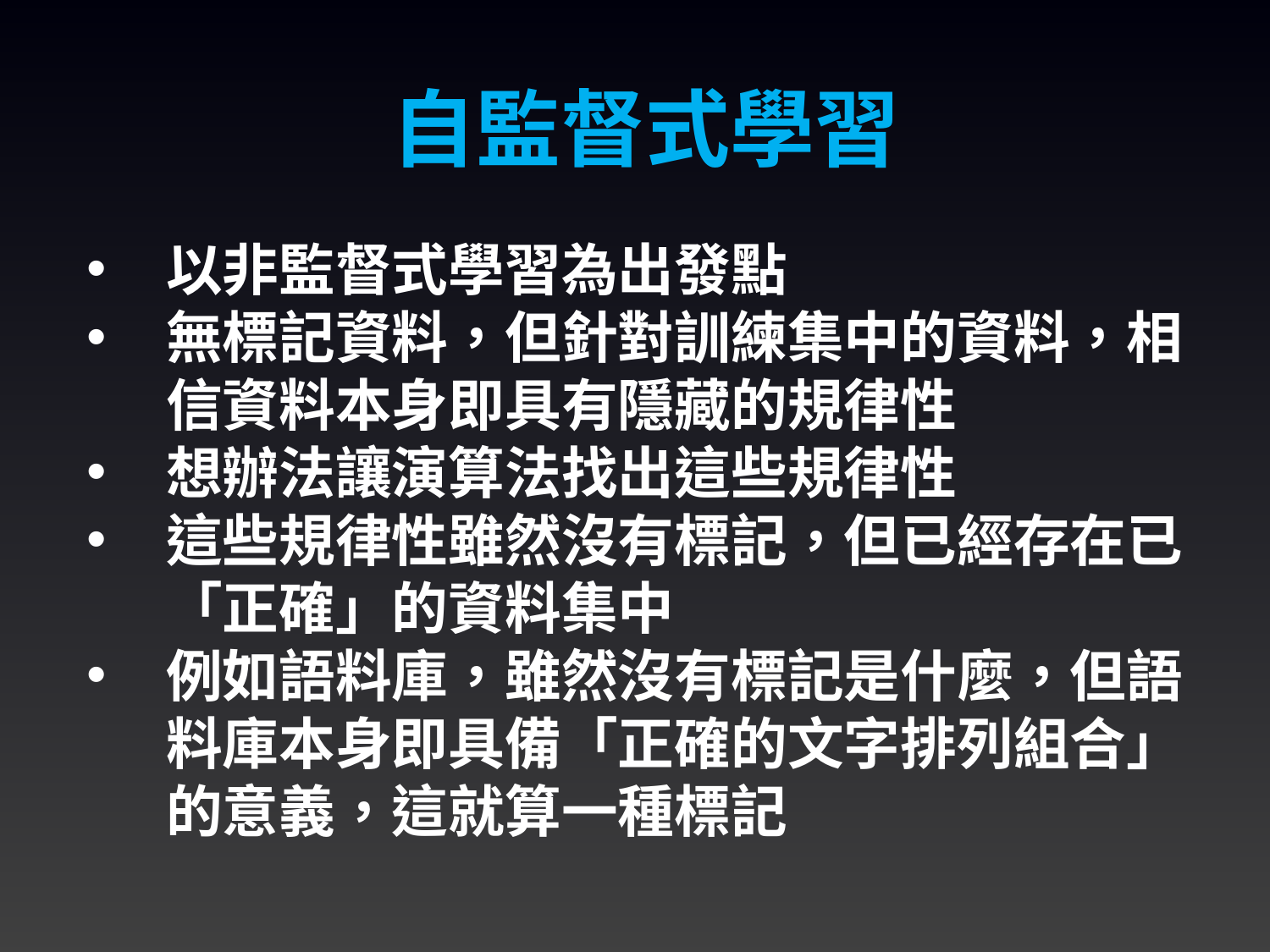

自監督式學習
以非監督式學習為出發點
無標記資料，但針對訓練集中的資料，相信資料本身即具有隱藏的規律性
想辦法讓演算法找出這些規律性
這些規律性雖然沒有標記，但已經存在已「正確」的資料集中
例如語料庫，雖然沒有標記是什麼，但語料庫本身即具備「正確的文字排列組合」的意義，這就算一種標記